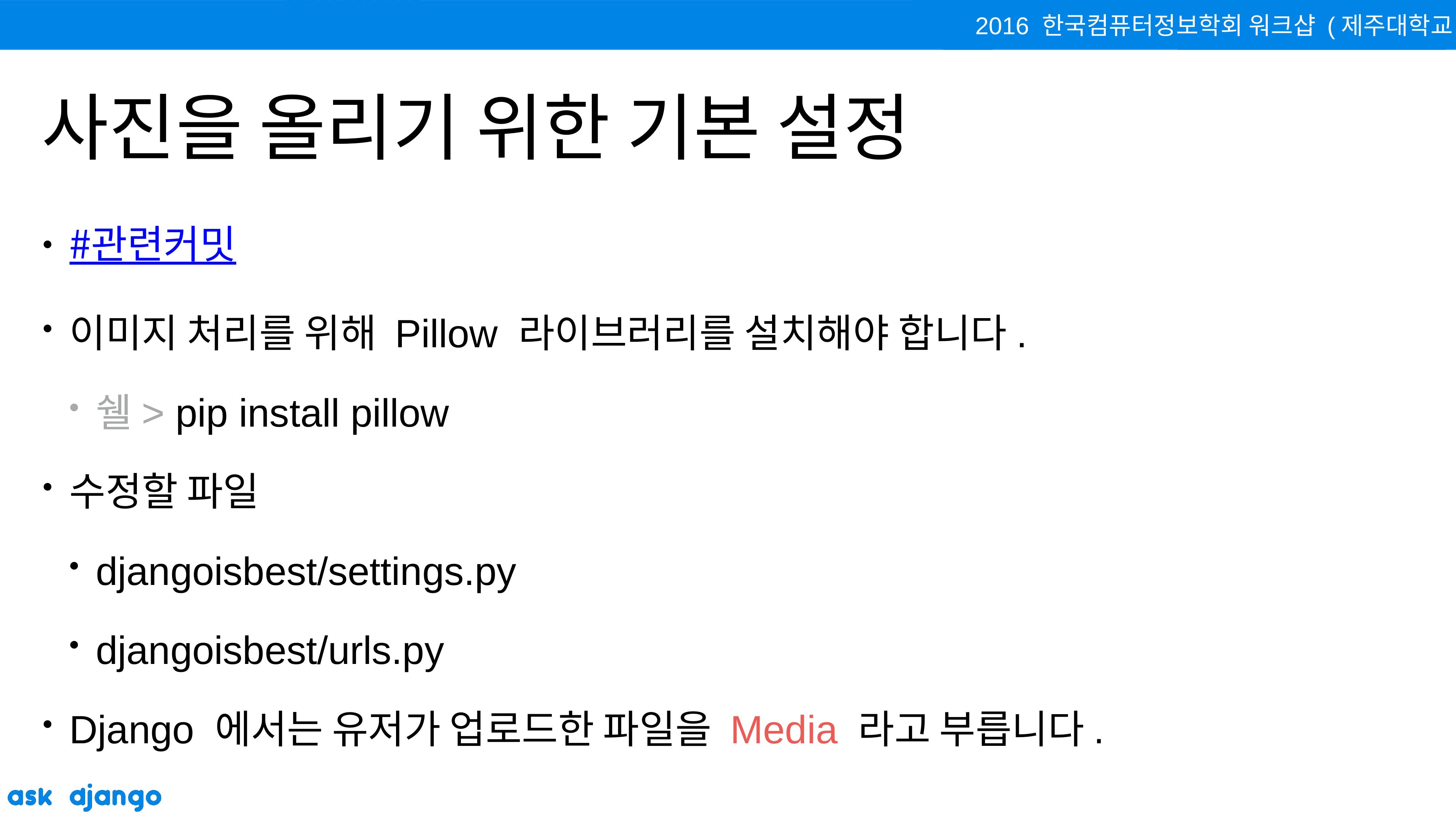

# 사진을 올리기 위한 기본 설정
#관련커밋
이미지 처리를 위해 Pillow 라이브러리를 설치해야 합니다.
쉘> pip install pillow
수정할 파일
djangoisbest/settings.py
djangoisbest/urls.py
Django 에서는 유저가 업로드한 파일을 Media 라고 부릅니다.